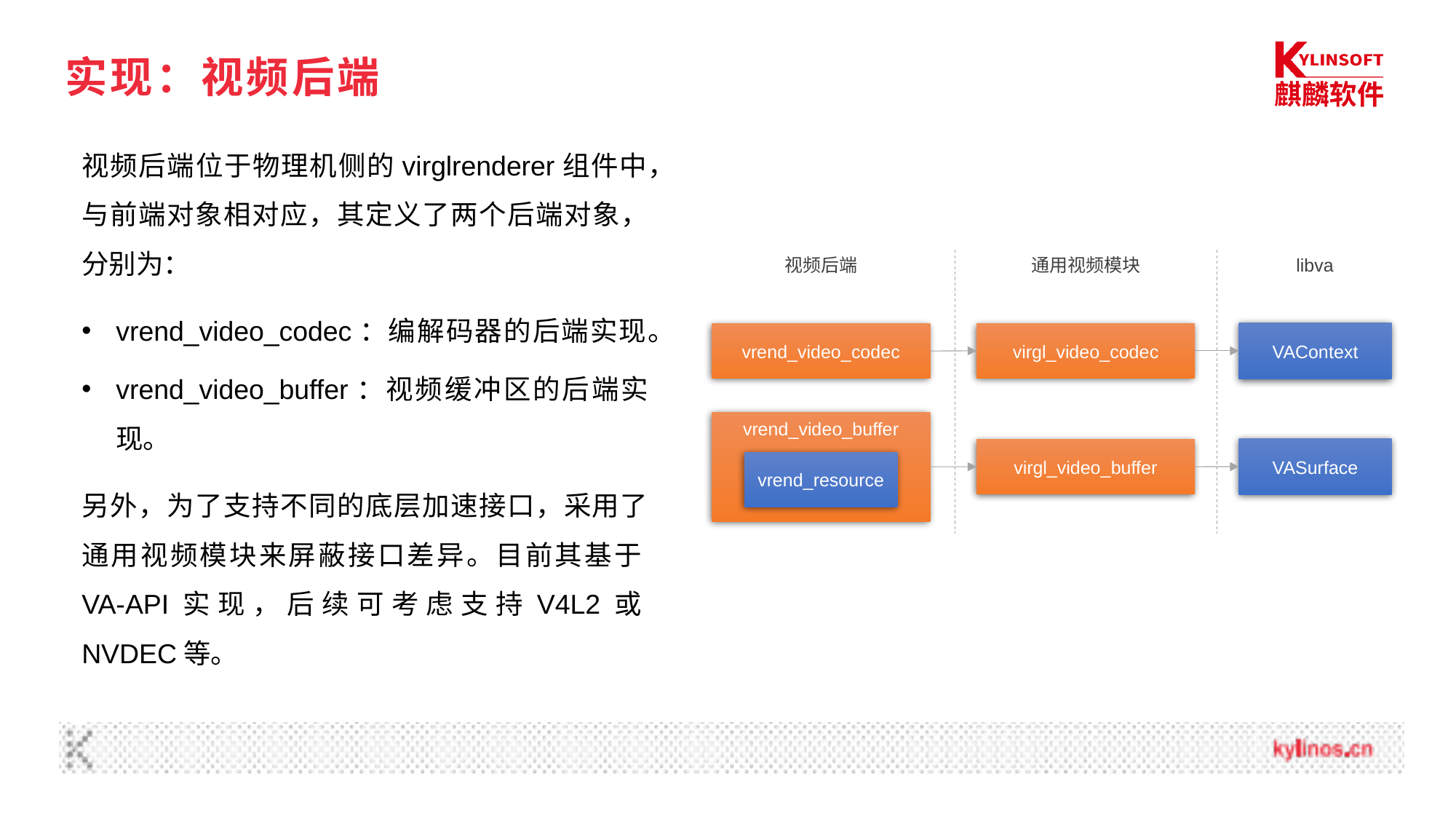

实现：视频后端
视频后端位于物理机侧的virglrenderer组件中，与前端对象相对应，其定义了两个后端对象，分别为：
vrend_video_codec：编解码器的后端实现。
vrend_video_buffer：视频缓冲区的后端实现。
另外，为了支持不同的底层加速接口，采用了通用视频模块来屏蔽接口差异。目前其基于VA-API实现，后续可考虑支持V4L2或NVDEC等。
视频后端
通用视频模块
libva
VAContext
vrend_video_codec
virgl_video_codec
vrend_video_buffer
vrend_resource
VASurface
virgl_video_buffer